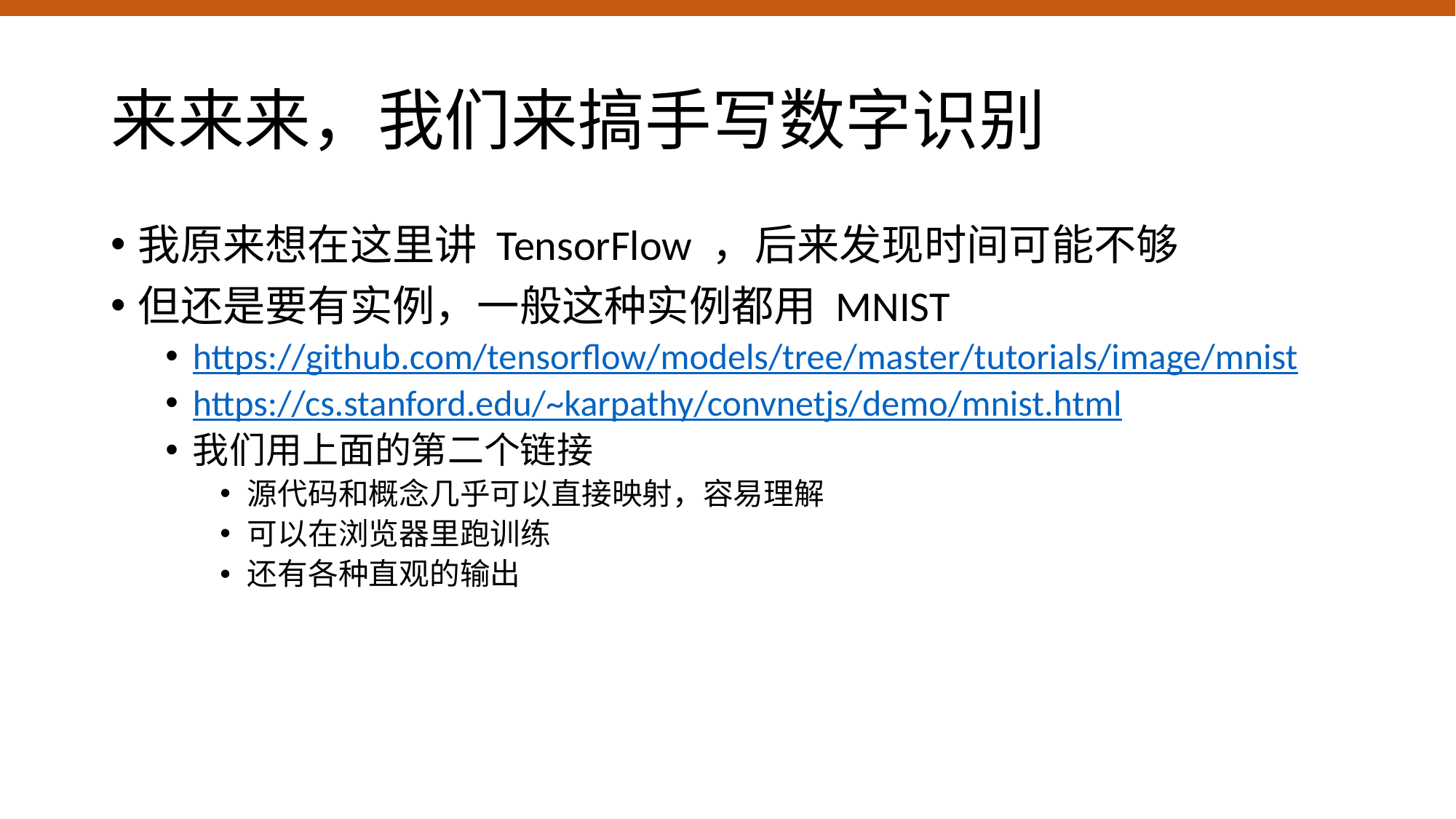

# 来来来，我们来搞手写数字识别
我原来想在这里讲 TensorFlow ，后来发现时间可能不够
但还是要有实例，一般这种实例都用 MNIST
https://github.com/tensorflow/models/tree/master/tutorials/image/mnist
https://cs.stanford.edu/~karpathy/convnetjs/demo/mnist.html
我们用上面的第二个链接
源代码和概念几乎可以直接映射，容易理解
可以在浏览器里跑训练
还有各种直观的输出